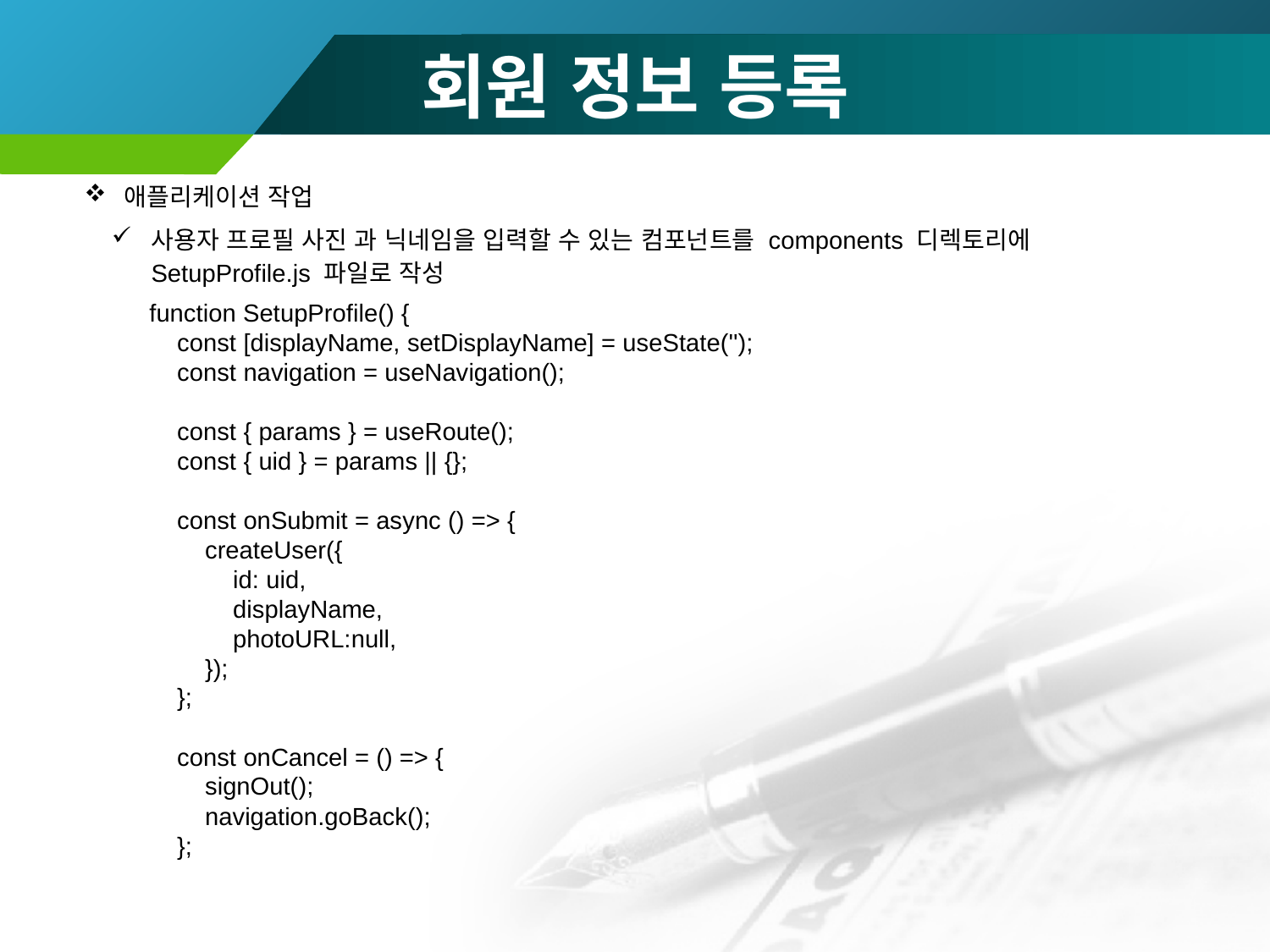

# 회원 정보 등록
애플리케이션 작업
사용자 프로필 사진 과 닉네임을 입력할 수 있는 컴포넌트를 components 디렉토리에 SetupProfile.js 파일로 작성
function SetupProfile() {
    const [displayName, setDisplayName] = useState('');
    const navigation = useNavigation();

    const { params } = useRoute();
    const { uid } = params || {};

    const onSubmit = async () => {
        createUser({
            id: uid,
            displayName,
            photoURL:null,
        });
    };

    const onCancel = () => {
        signOut();
        navigation.goBack();
    };